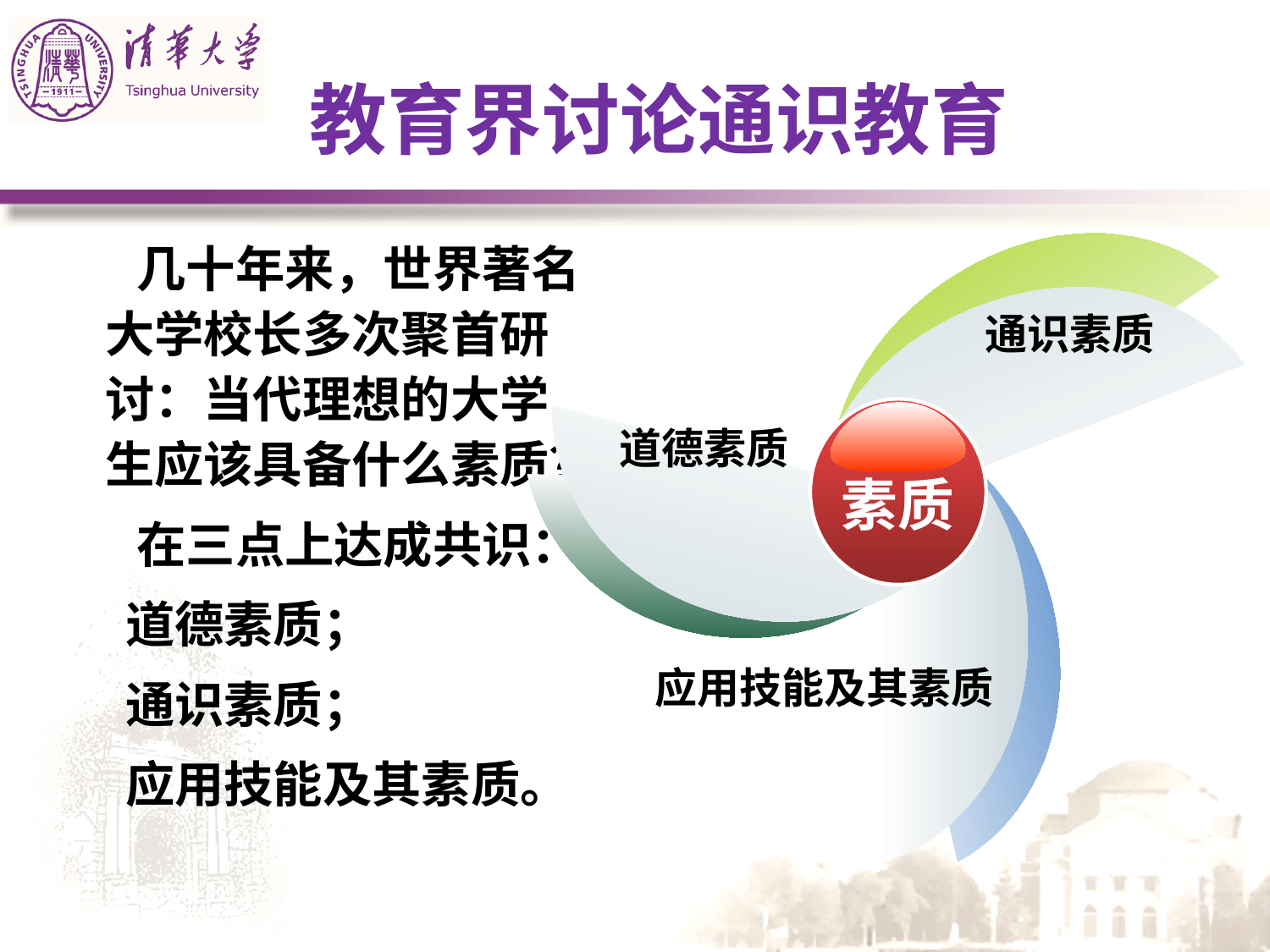

# 教育界讨论通识教育
      几十年来，世界著名大学校长多次聚首研讨：当代理想的大学生应该具备什么素质？
      在三点上达成共识：
     道德素质；
     通识素质；
     应用技能及其素质。

通识素质

道德素质
素质
应用技能及其素质